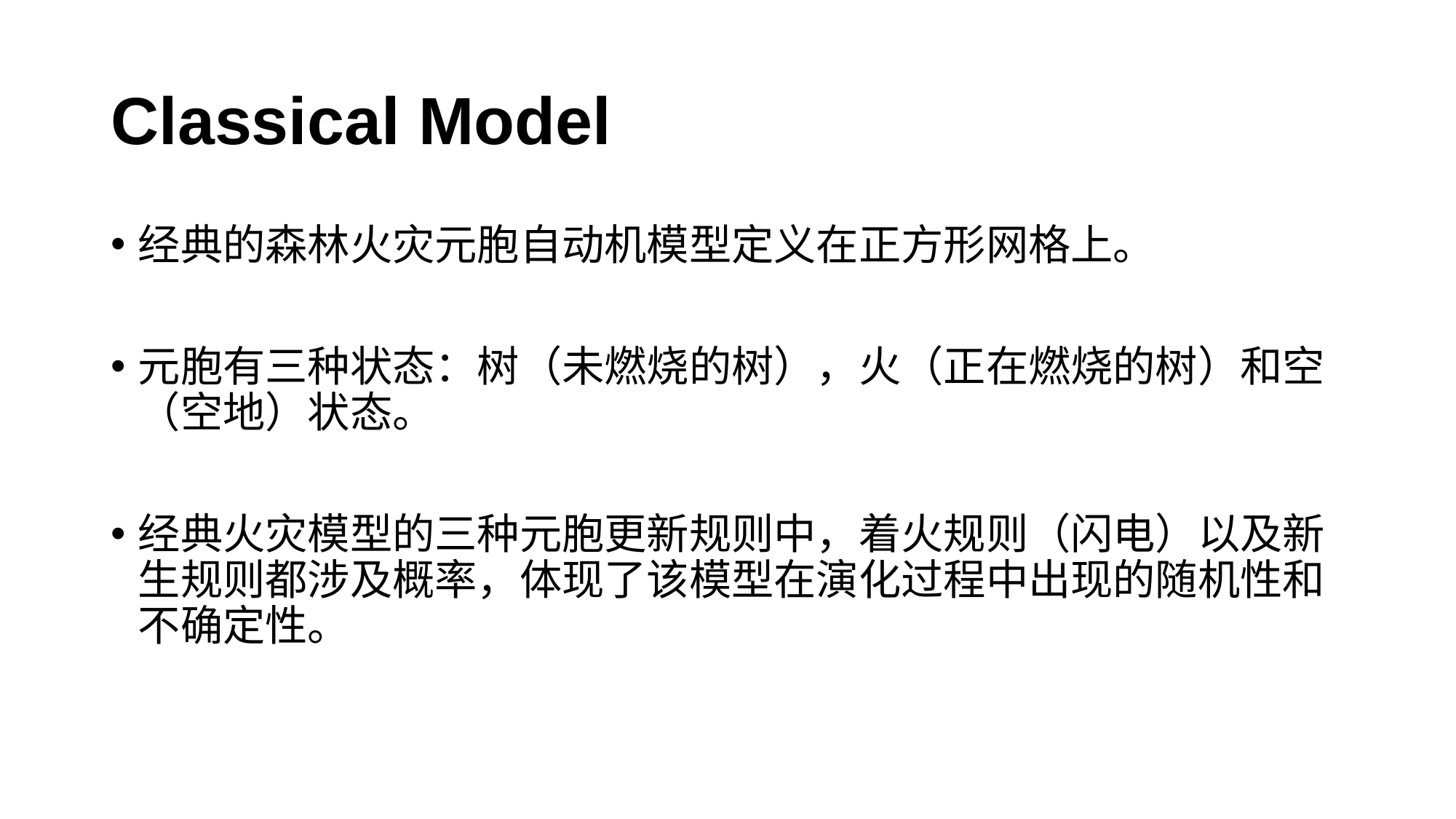

# Classical Model
经典的森林火灾元胞自动机模型定义在正方形网格上。

元胞有三种状态：树（未燃烧的树），火（正在燃烧的树）和空（空地）状态。

经典火灾模型的三种元胞更新规则中，着火规则（闪电）以及新生规则都涉及概率，体现了该模型在演化过程中出现的随机性和不确定性。